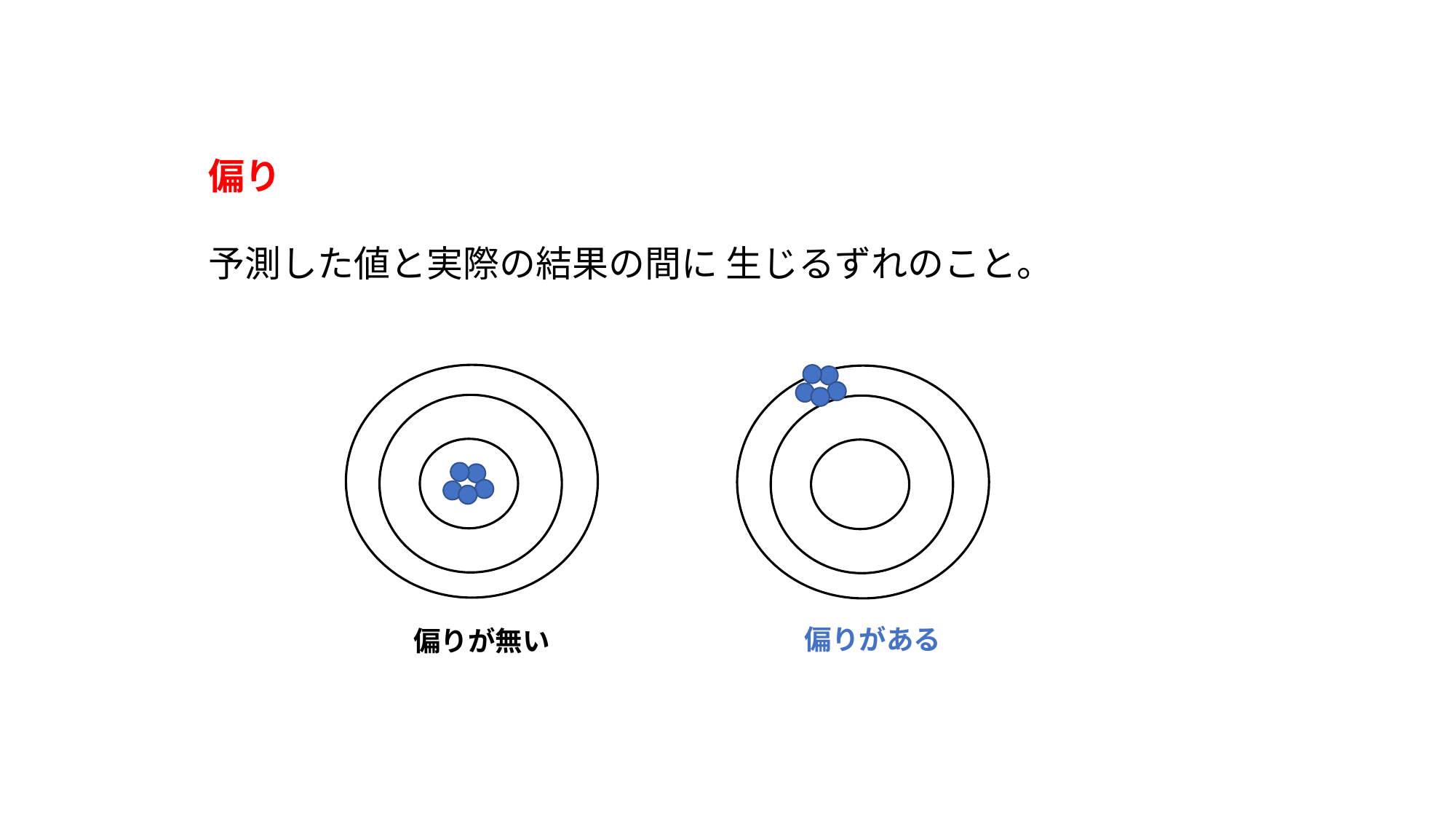

偏り

予測した値と実際の結果の間に 生じるずれのこと。

偏りがある
偏りが無い